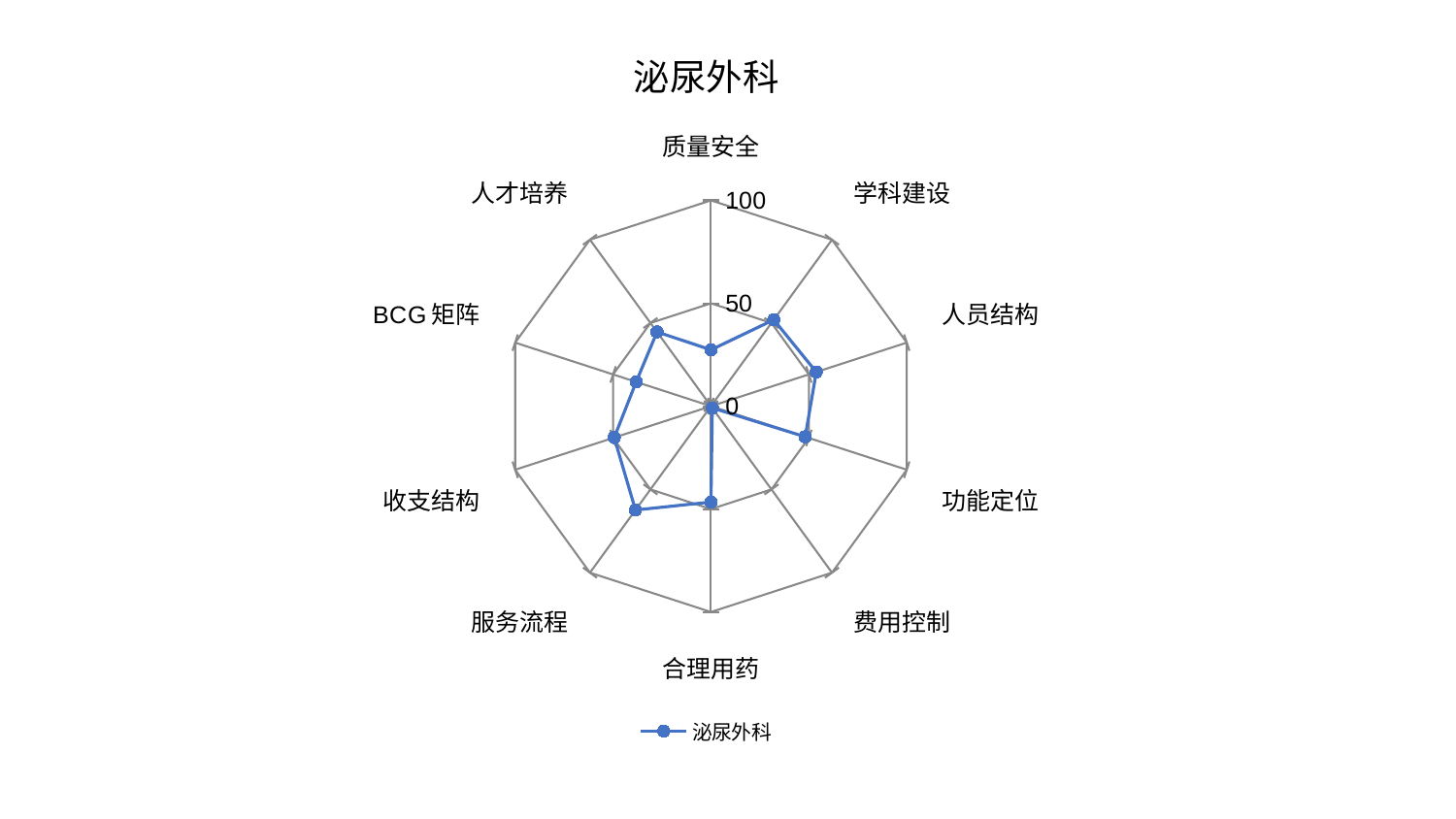

### Chart: 泌尿外科

| Category | 泌尿外科 |
|---|---|
| 质量安全 | 27.383194474487475 |
| 学科建设 | 51.91240752892484 |
| 人员结构 | 53.77362063959719 |
| 功能定位 | 48.13804728247136 |
| 费用控制 | 1.0923227044117507 |
| 合理用药 | 46.59734153566855 |
| 服务流程 | 62.383219150544264 |
| 收支结构 | 49.41593872302205 |
| BCG矩阵 | 38.21133420521935 |
| 人才培养 | 44.61292687487904 |
121